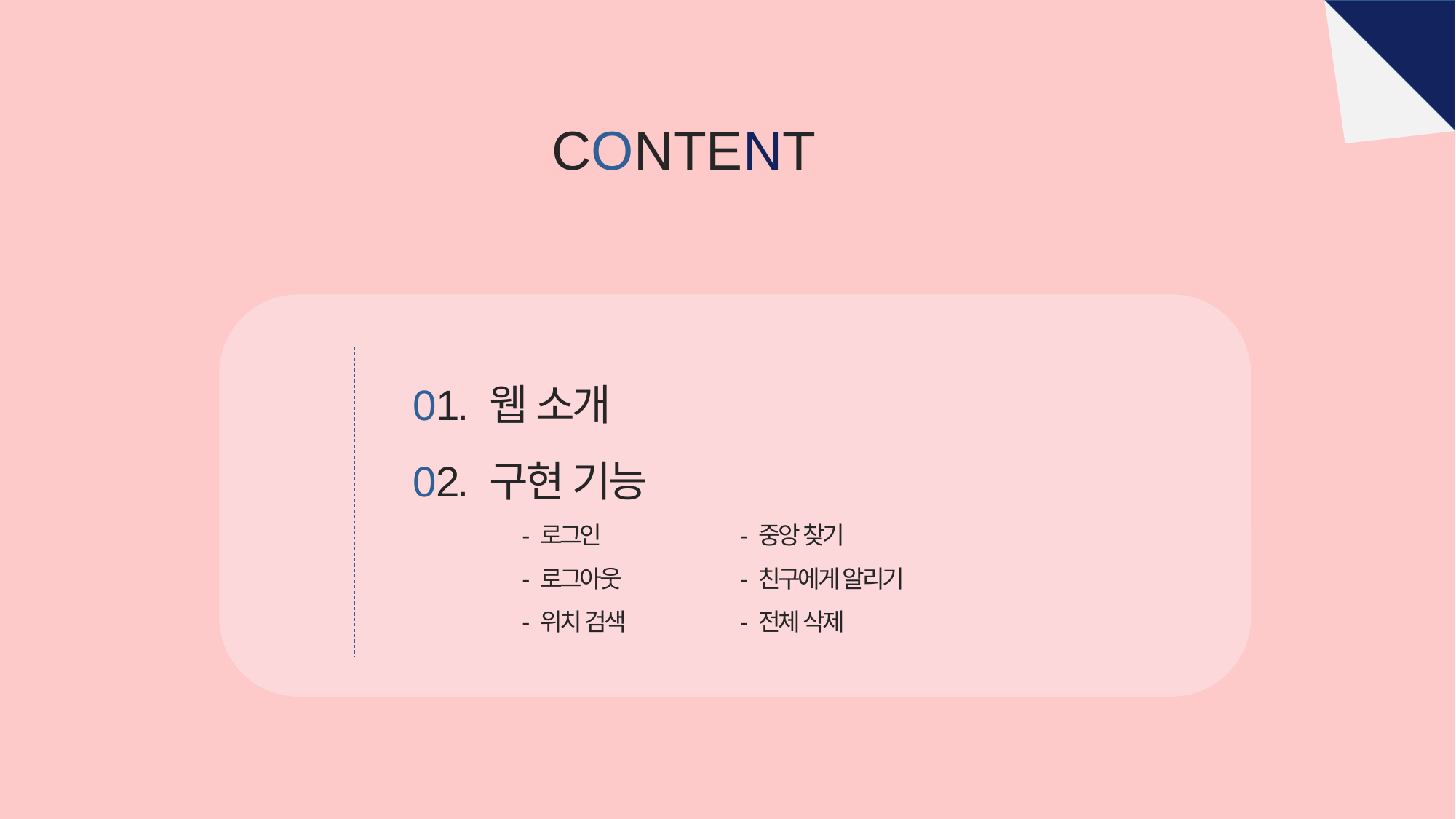

CONTENT

01. 웹 소개
02. 구현 기능
	- 로그인		- 중앙 찾기
	- 로그아웃		- 친구에게 알리기
	- 위치 검색		- 전체 삭제